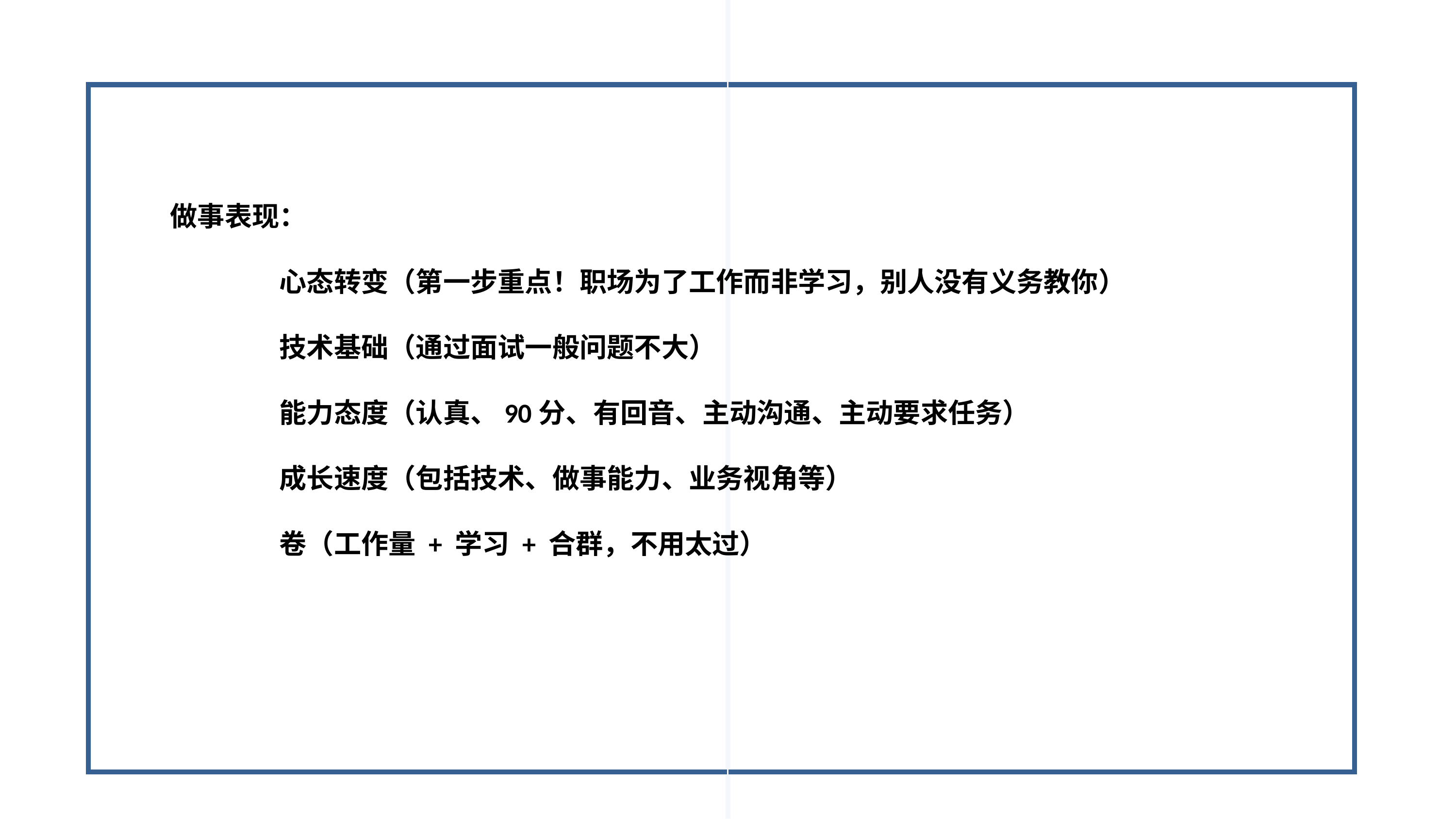

做事表现：

心态转变（第一步重点！职场为了工作而非学习，别人没有义务教你）

技术基础（通过面试一般问题不大）

能力态度（认真、90分、有回音、主动沟通、主动要求任务）

成长速度（包括技术、做事能力、业务视角等）

卷（工作量 + 学习 + 合群，不用太过）